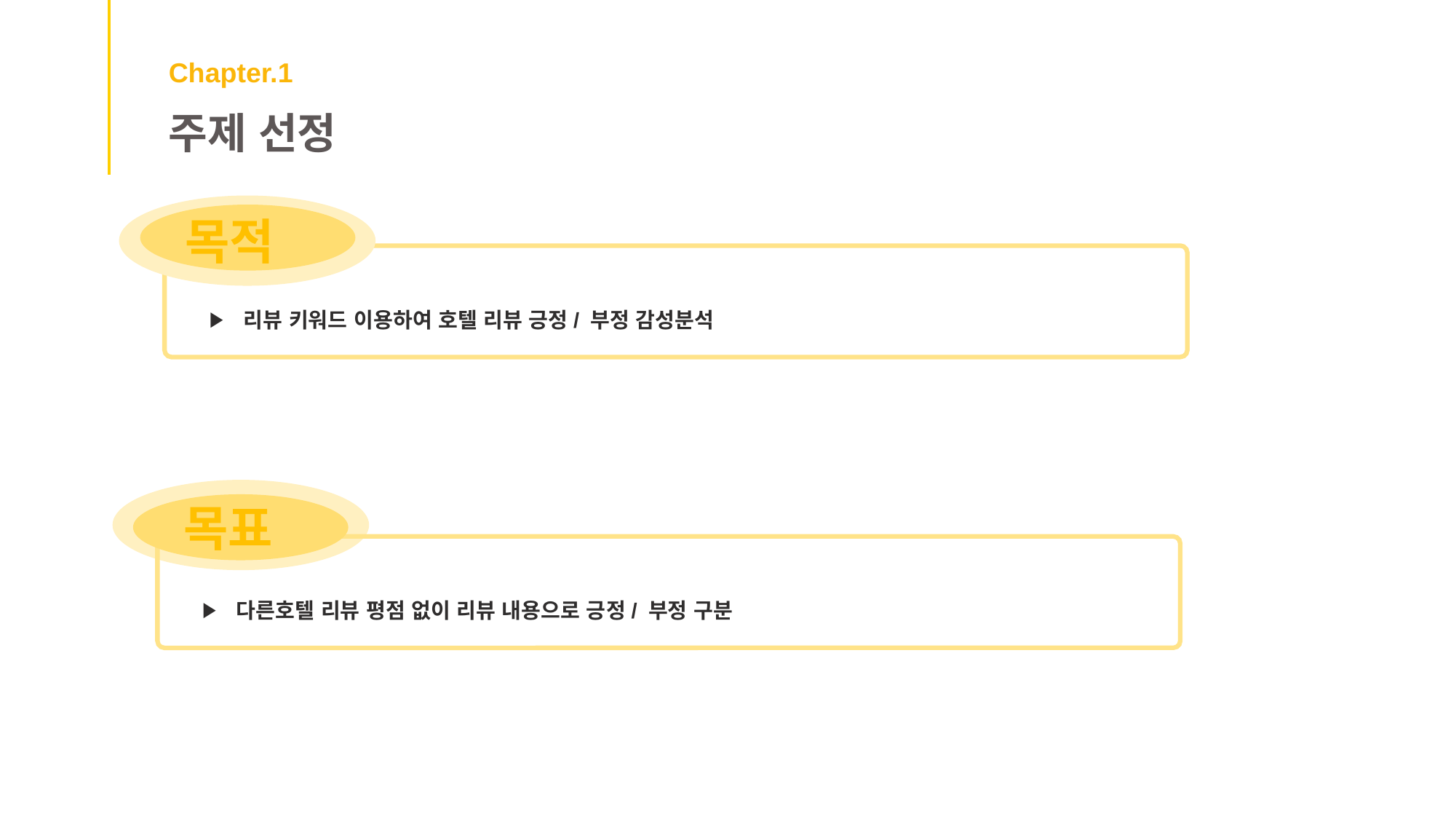

Chapter.1
주제 선정

목적

리뷰 키워드 이용하여 호텔 리뷰 긍정/ 부정 감성분석

목표

다른호텔 리뷰 평점 없이 리뷰 내용으로 긍정/ 부정 구분